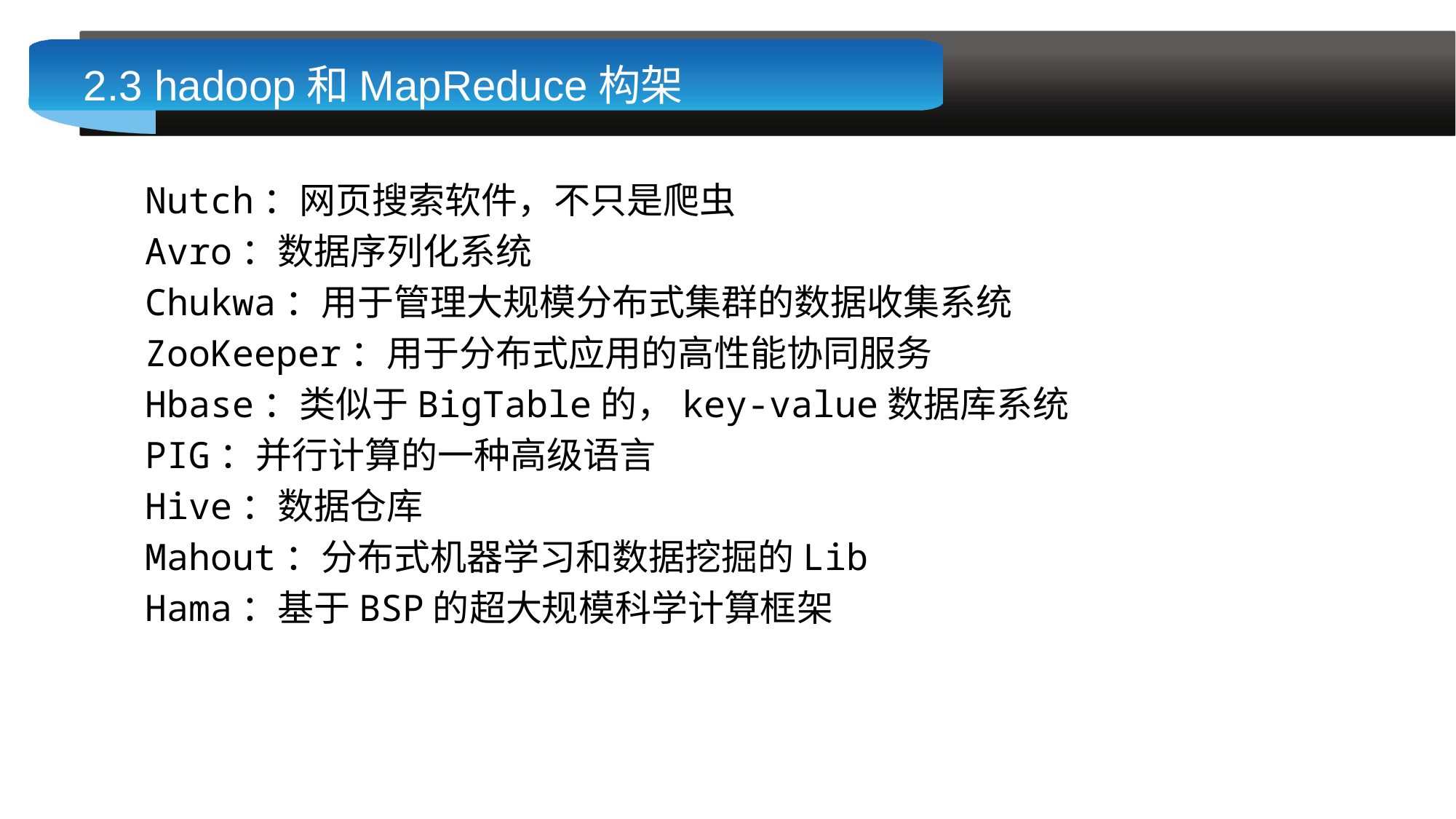

# 2.3 hadoop和MapReduce构架
Nutch：网页搜索软件，不只是爬虫
Avro：数据序列化系统
Chukwa：用于管理大规模分布式集群的数据收集系统
ZooKeeper：用于分布式应用的高性能协同服务
Hbase：类似于BigTable的，key-value数据库系统
PIG：并行计算的一种高级语言
Hive：数据仓库
Mahout：分布式机器学习和数据挖掘的Lib
Hama：基于BSP的超大规模科学计算框架